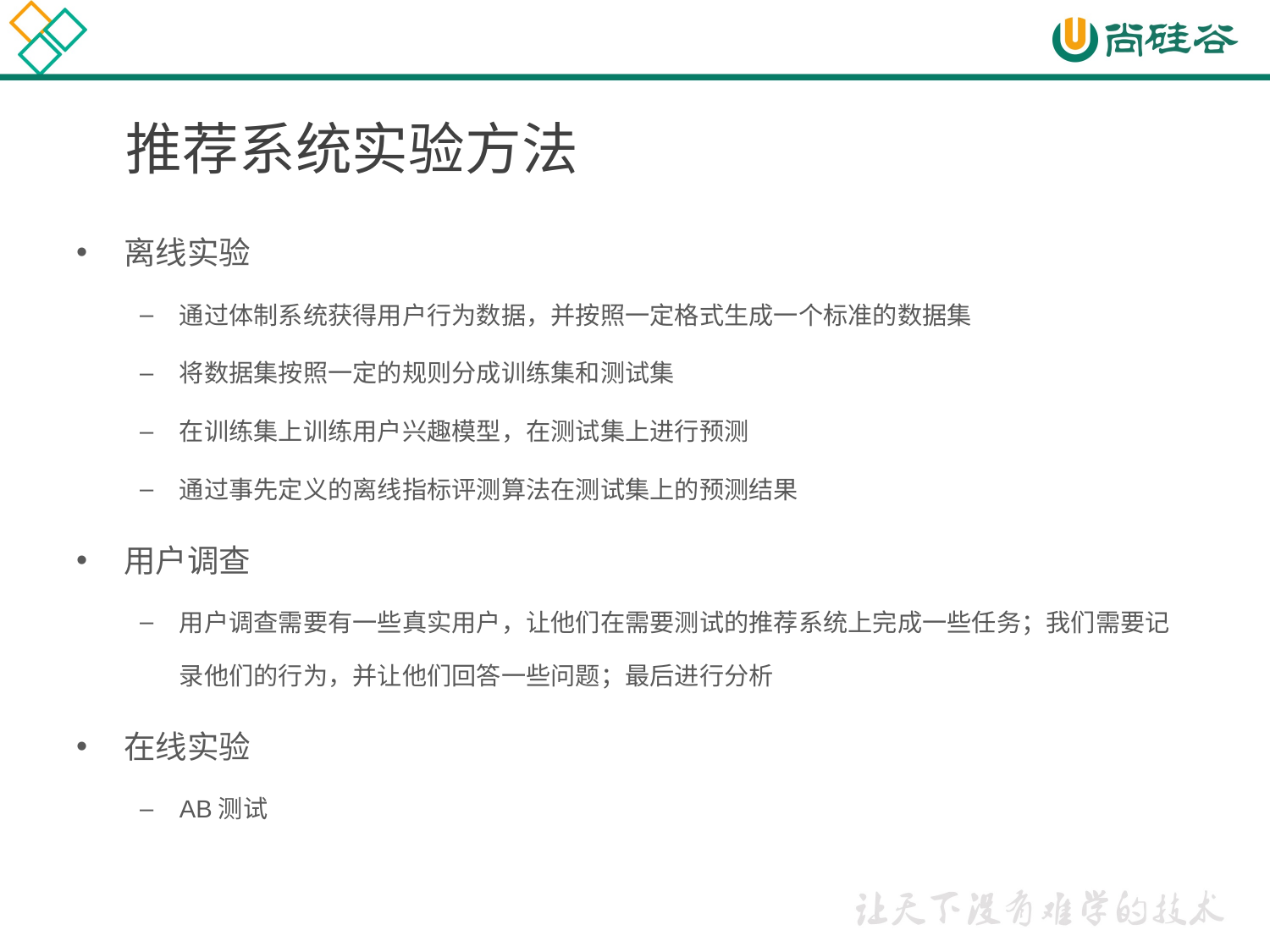

# 推荐系统实验方法
离线实验
通过体制系统获得用户行为数据，并按照一定格式生成一个标准的数据集
将数据集按照一定的规则分成训练集和测试集
在训练集上训练用户兴趣模型，在测试集上进行预测
通过事先定义的离线指标评测算法在测试集上的预测结果
用户调查
用户调查需要有一些真实用户，让他们在需要测试的推荐系统上完成一些任务；我们需要记录他们的行为，并让他们回答一些问题；最后进行分析
在线实验
AB测试